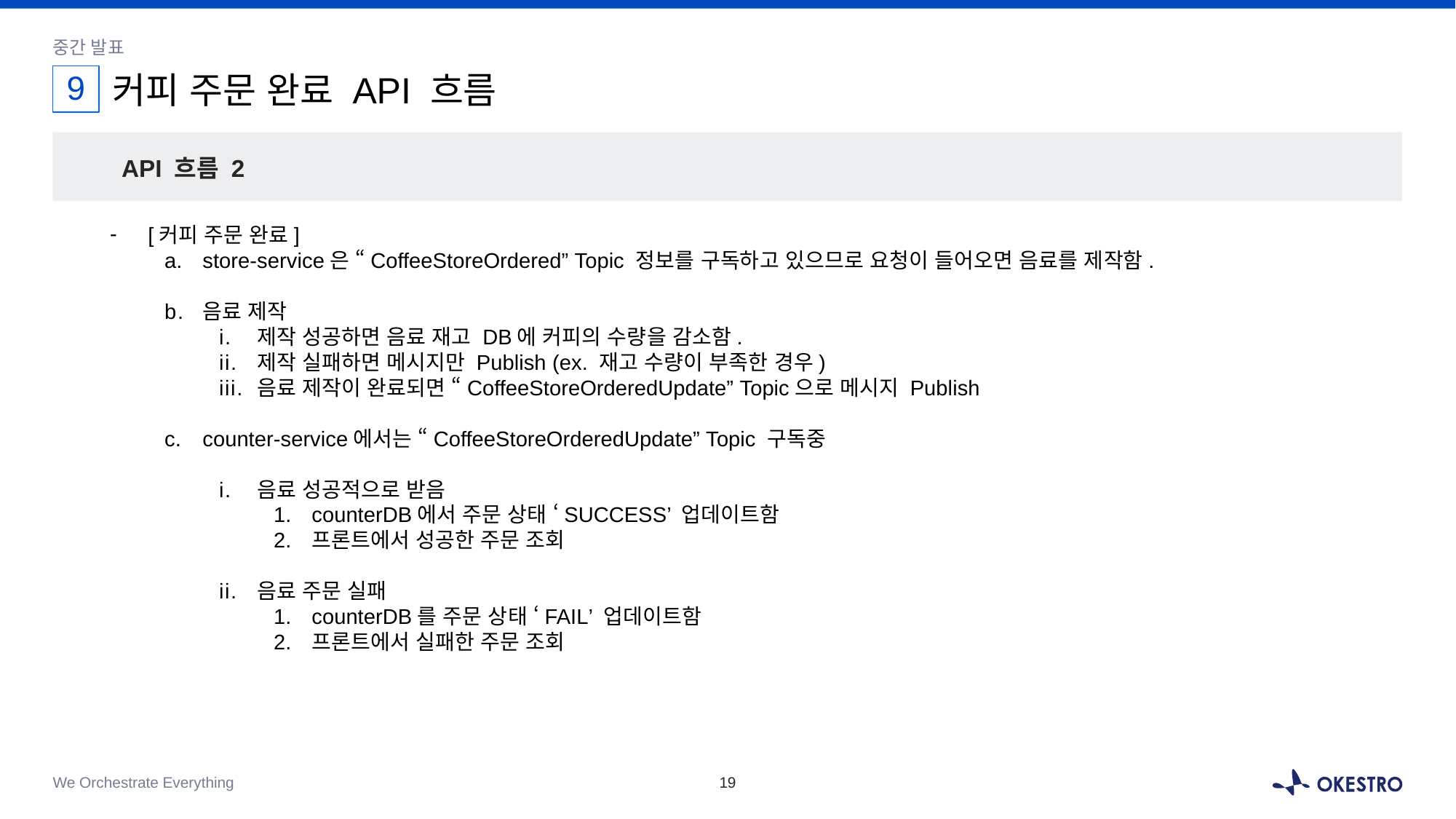

중간 발표
9
# 커피 주문 완료 API 흐름
API 흐름 2
[커피 주문 완료]
store-service은 “CoffeeStoreOrdered” Topic 정보를 구독하고 있으므로 요청이 들어오면 음료를 제작함.

음료 제작
제작 성공하면 음료 재고 DB에 커피의 수량을 감소함.
제작 실패하면 메시지만 Publish (ex. 재고 수량이 부족한 경우)
음료 제작이 완료되면 “CoffeeStoreOrderedUpdate” Topic으로 메시지 Publish

counter-service에서는 “CoffeeStoreOrderedUpdate” Topic 구독중
음료 성공적으로 받음
counterDB에서 주문 상태 ‘SUCCESS’ 업데이트함
프론트에서 성공한 주문 조회

음료 주문 실패
counterDB를 주문 상태 ‘FAIL’ 업데이트함
프론트에서 실패한 주문 조회